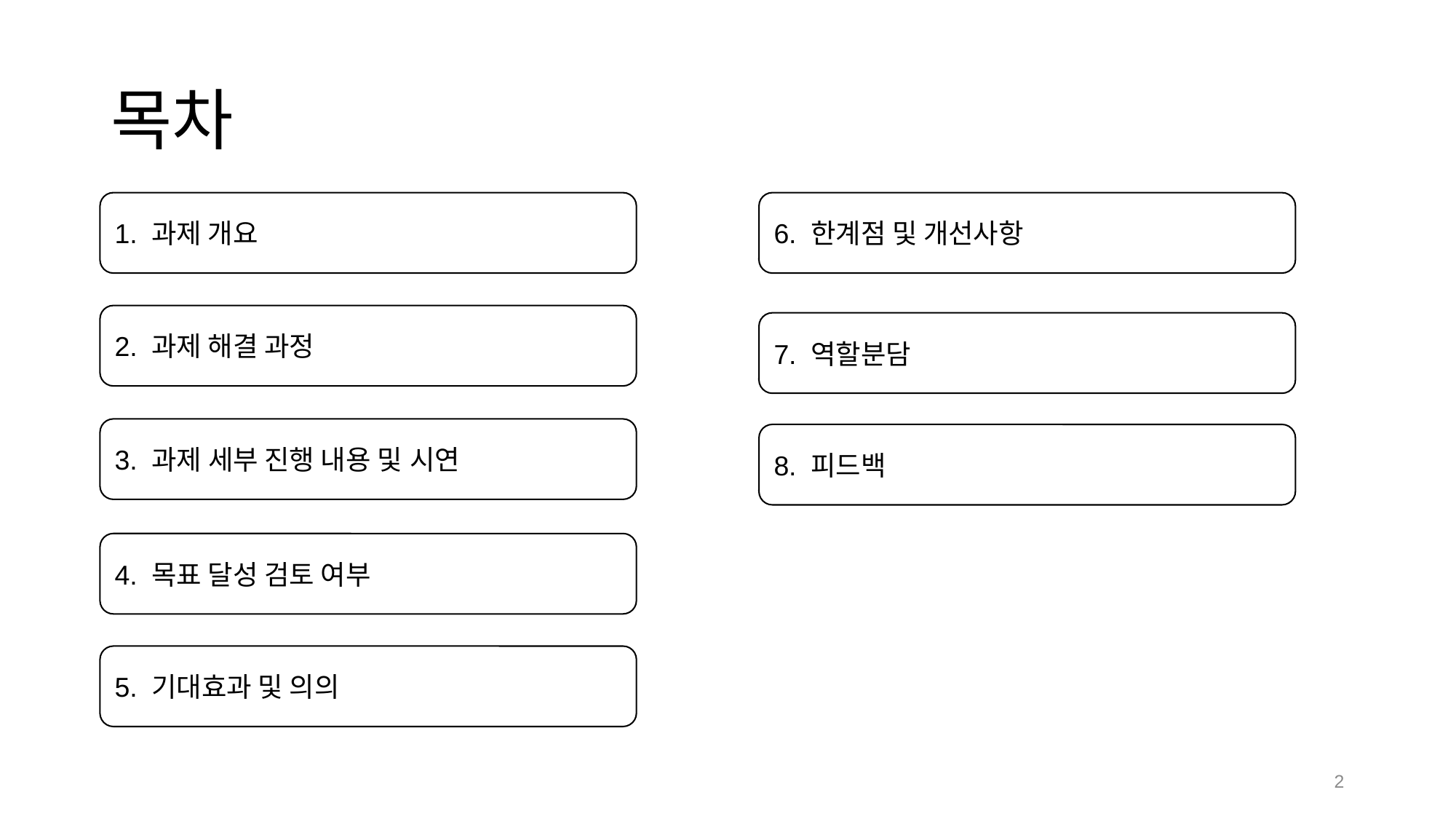

# 목차
6. 한계점 및 개선사항
1. 과제 개요
2. 과제 해결 과정
7. 역할분담
3. 과제 세부 진행 내용 및 시연
8. 피드백
4. 목표 달성 검토 여부
5. 기대효과 및 의의
2